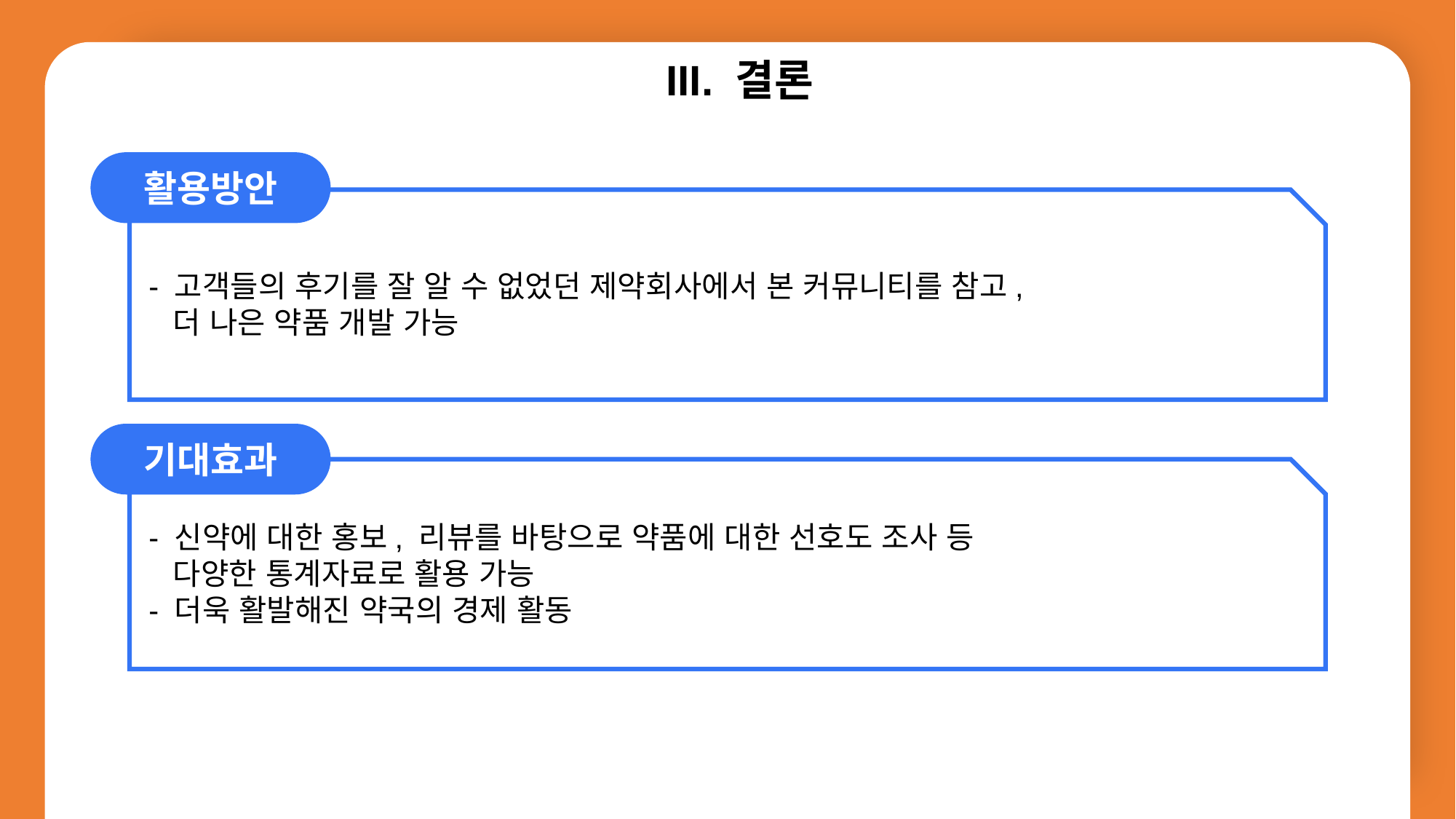

III. 결론
활용방안
 - 고객들의 후기를 잘 알 수 없었던 제약회사에서 본 커뮤니티를 참고,
   더 나은 약품 개발 가능
기대효과
 - 신약에 대한 홍보, 리뷰를 바탕으로 약품에 대한 선호도 조사 등
   다양한 통계자료로 활용 가능
 - 더욱 활발해진 약국의 경제 활동